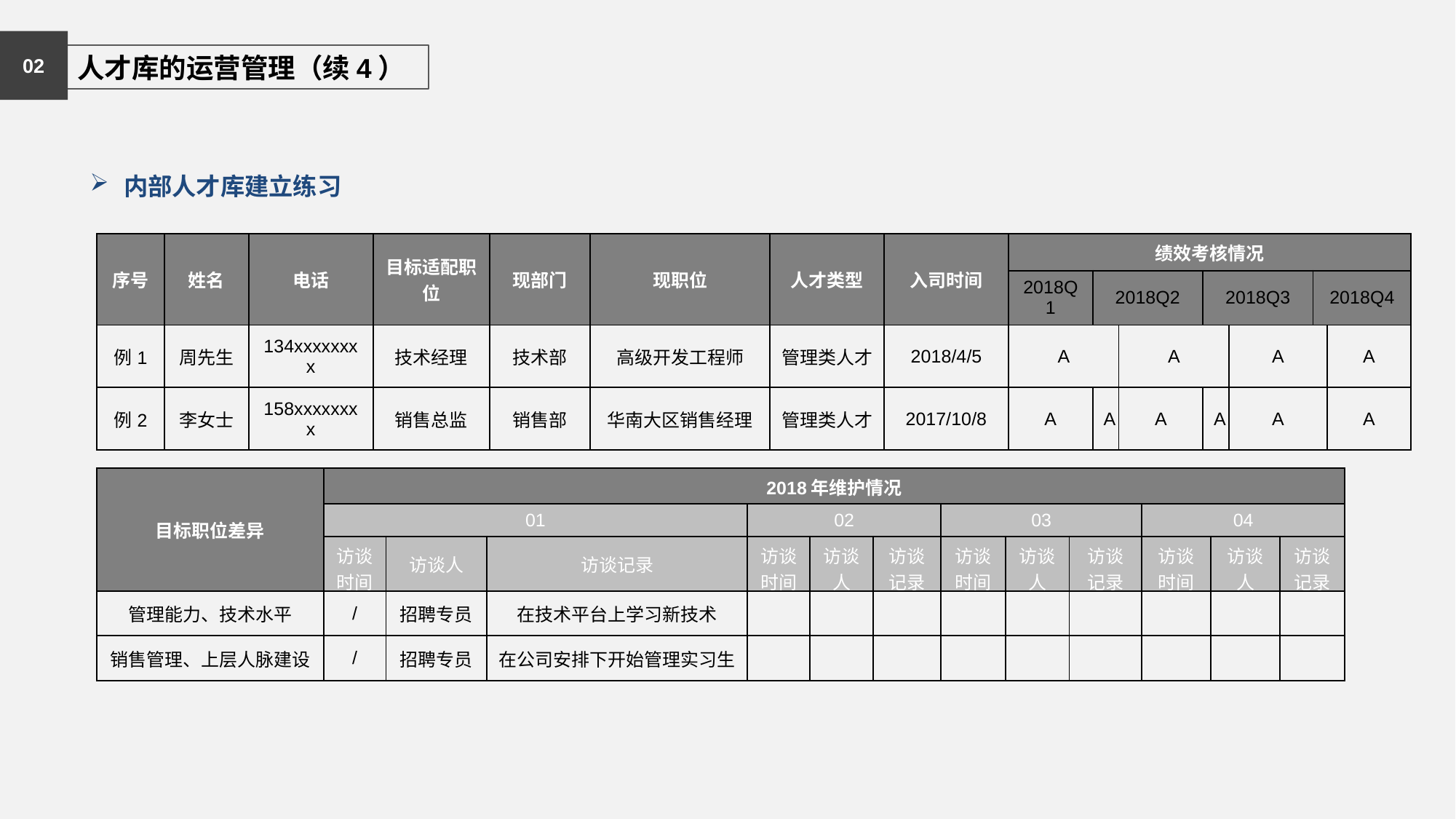

02
  人才库的运营管理（续4）
内部人才库建立练习
| 序号 | 姓名 | 电话 | 目标适配职位 | 现部门 | 现职位 | 人才类型 | 入司时间 | 绩效考核情况 |  |  |  |  |  |  |
| --- | --- | --- | --- | --- | --- | --- | --- | --- | --- | --- | --- | --- | --- | --- |
|  |  |  |  |  |  |  |  | 2018Q1 | 2018Q2 |  | 2018Q3 |  | 2018Q4 |  |
| 例1 | 周先生 | 134xxxxxxxx | 技术经理 | 技术部 | 高级开发工程师 | 管理类人才 | 2018/4/5 | A |  | A |  | A |  | A |
| 例2 | 李女士 | 158xxxxxxxx | 销售总监 | 销售部 | 华南大区销售经理 | 管理类人才 | 2017/10/8 | A | A | A | A | A |  | A |
| 目标职位差异 | 2018年维护情况 |  |  |  |  |  |  |  |  |  |  |  |
| --- | --- | --- | --- | --- | --- | --- | --- | --- | --- | --- | --- | --- |
|  | 01 |  |  | 02 |  |  | 03 |  |  | 04 |  |  |
|  | 访谈时间 | 访谈人 | 访谈记录 | 访谈时间 | 访谈人 | 访谈记录 | 访谈时间 | 访谈人 | 访谈记录 | 访谈时间 | 访谈人 | 访谈记录 |
| 管理能力、技术水平 | / | 招聘专员 | 在技术平台上学习新技术 |  |  |  |  |  |  |  |  |  |
| 销售管理、上层人脉建设 | / | 招聘专员 | 在公司安排下开始管理实习生 |  |  |  |  |  |  |  |  |  |